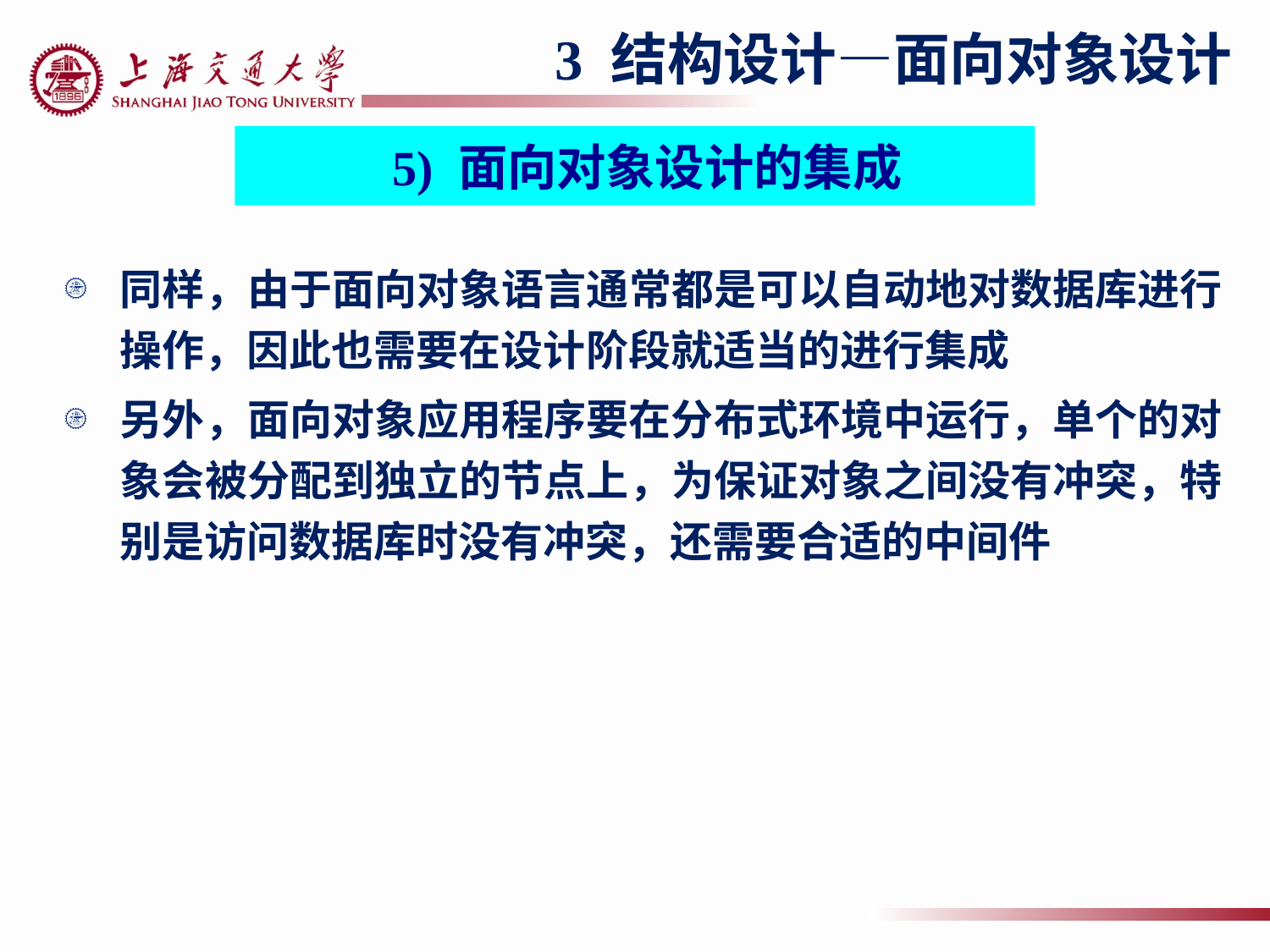

3 结构设计—面向对象设计
  5) 面向对象设计的集成
同样，由于面向对象语言通常都是可以自动地对数据库进行操作，因此也需要在设计阶段就适当的进行集成
另外，面向对象应用程序要在分布式环境中运行，单个的对象会被分配到独立的节点上，为保证对象之间没有冲突，特别是访问数据库时没有冲突，还需要合适的中间件